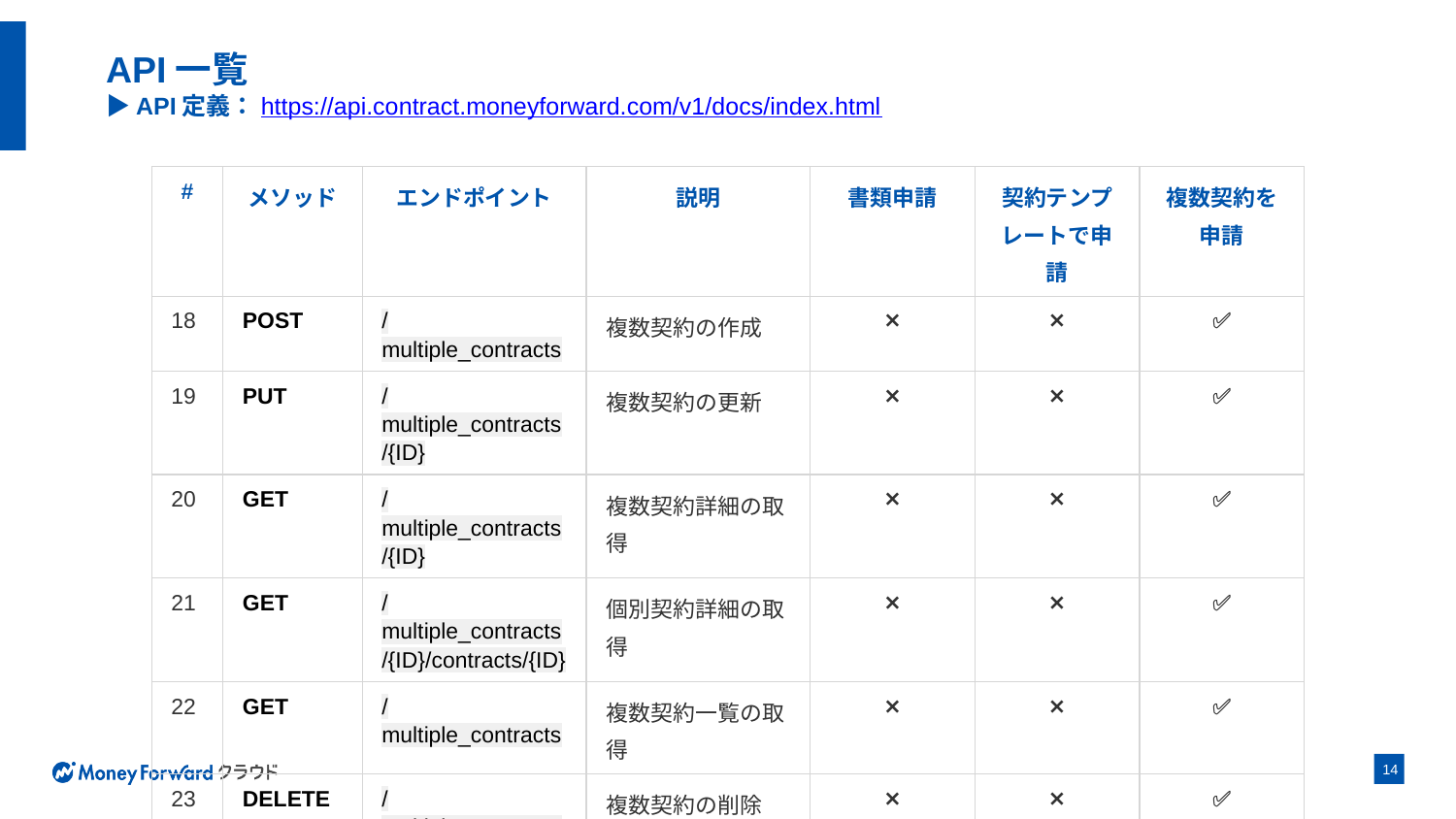

# API一覧 ▶API定義：https://api.contract.moneyforward.com/v1/docs/index.html
| # | メソッド | エンドポイント | 説明 | 書類申請 | 契約テンプレートで申請 | 複数契約を申請 |
| --- | --- | --- | --- | --- | --- | --- |
| 18 | POST | /multiple\_contracts | 複数契約の作成 | ❌ | ❌ | ✅ |
| 19 | PUT | /multiple\_contracts/{ID} | 複数契約の更新 | ❌ | ❌ | ✅ |
| 20 | GET | /multiple\_contracts/{ID} | 複数契約詳細の取得 | ❌ | ❌ | ✅ |
| 21 | GET | /multiple\_contracts/{ID}/contracts/{ID} | 個別契約詳細の取得 | ❌ | ❌ | ✅ |
| 22 | GET | /multiple\_contracts | 複数契約一覧の取得 | ❌ | ❌ | ✅ |
| 23 | DELETE | /multiple\_contracts/{ID} | 複数契約の削除 | ❌ | ❌ | ✅ |
14